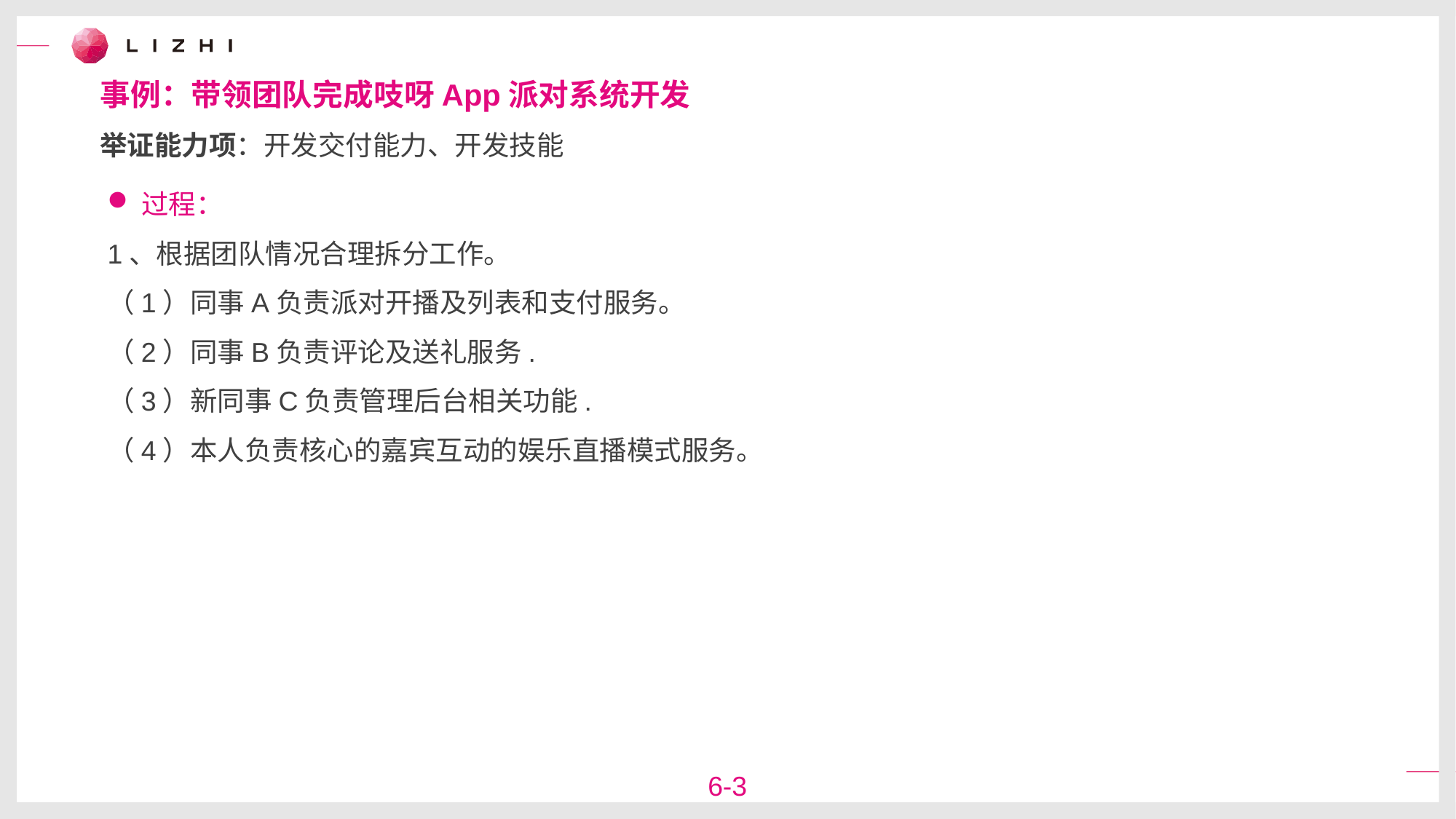

事例：带领团队完成吱呀App派对系统开发
举证能力项：开发交付能力、开发技能
过程：
1、根据团队情况合理拆分工作。
（1）同事A负责派对开播及列表和支付服务。
（2）同事B负责评论及送礼服务.
（3）新同事C负责管理后台相关功能.
（4）本人负责核心的嘉宾互动的娱乐直播模式服务。

6-3